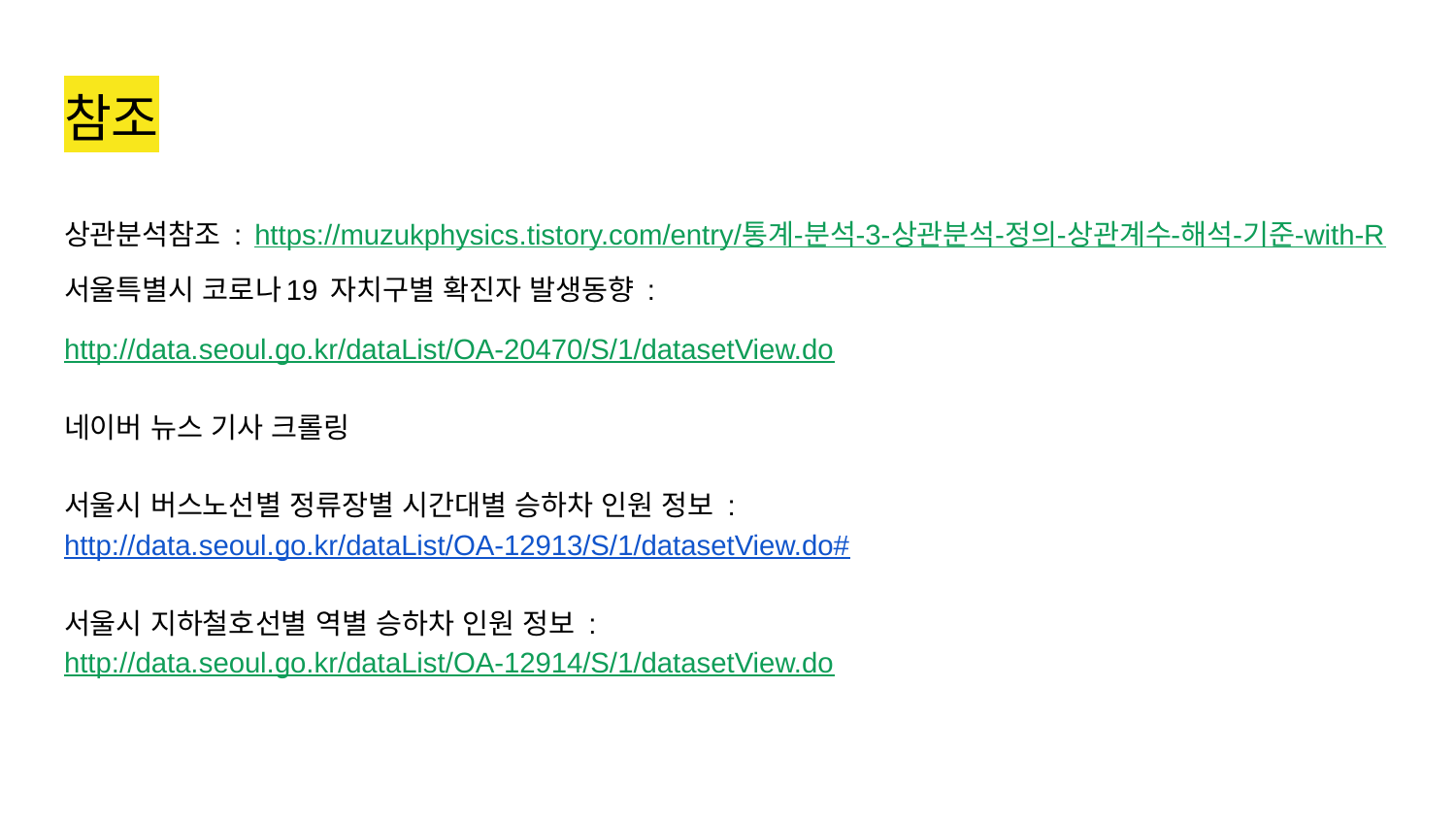

# 참조
상관분석참조 : https://muzukphysics.tistory.com/entry/통계-분석-3-상관분석-정의-상관계수-해석-기준-with-R
서울특별시 코로나19 자치구별 확진자 발생동향 :
http://data.seoul.go.kr/dataList/OA-20470/S/1/datasetView.do

네이버 뉴스 기사 크롤링

서울시 버스노선별 정류장별 시간대별 승하차 인원 정보 :
http://data.seoul.go.kr/dataList/OA-12913/S/1/datasetView.do#

서울시 지하철호선별 역별 승하차 인원 정보 :
http://data.seoul.go.kr/dataList/OA-12914/S/1/datasetView.do